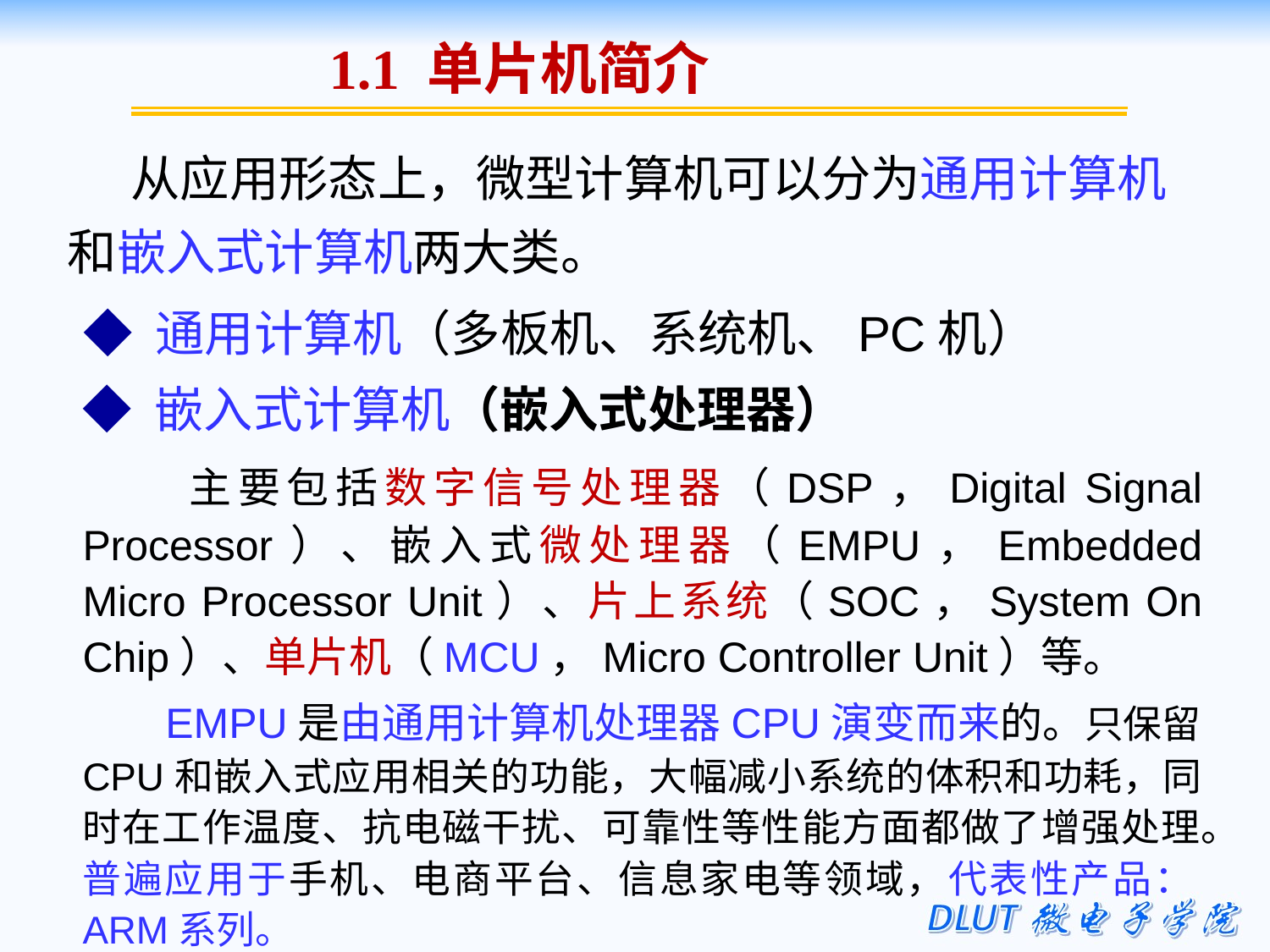

1.1 单片机简介
从应用形态上，微型计算机可以分为通用计算机和嵌入式计算机两大类。
◆ 通用计算机（多板机、系统机、PC机）
◆ 嵌入式计算机（嵌入式处理器）
     主要包括数字信号处理器（DSP，Digital Signal Processor）、嵌入式微处理器（EMPU，Embedded Micro Processor Unit）、片上系统（SOC，System On Chip）、单片机（MCU，Micro Controller Unit）等。
       EMPU是由通用计算机处理器CPU演变而来的。只保留CPU和嵌入式应用相关的功能，大幅减小系统的体积和功耗，同时在工作温度、抗电磁干扰、可靠性等性能方面都做了增强处理。普遍应用于手机、电商平台、信息家电等领域，代表性产品：ARM系列。